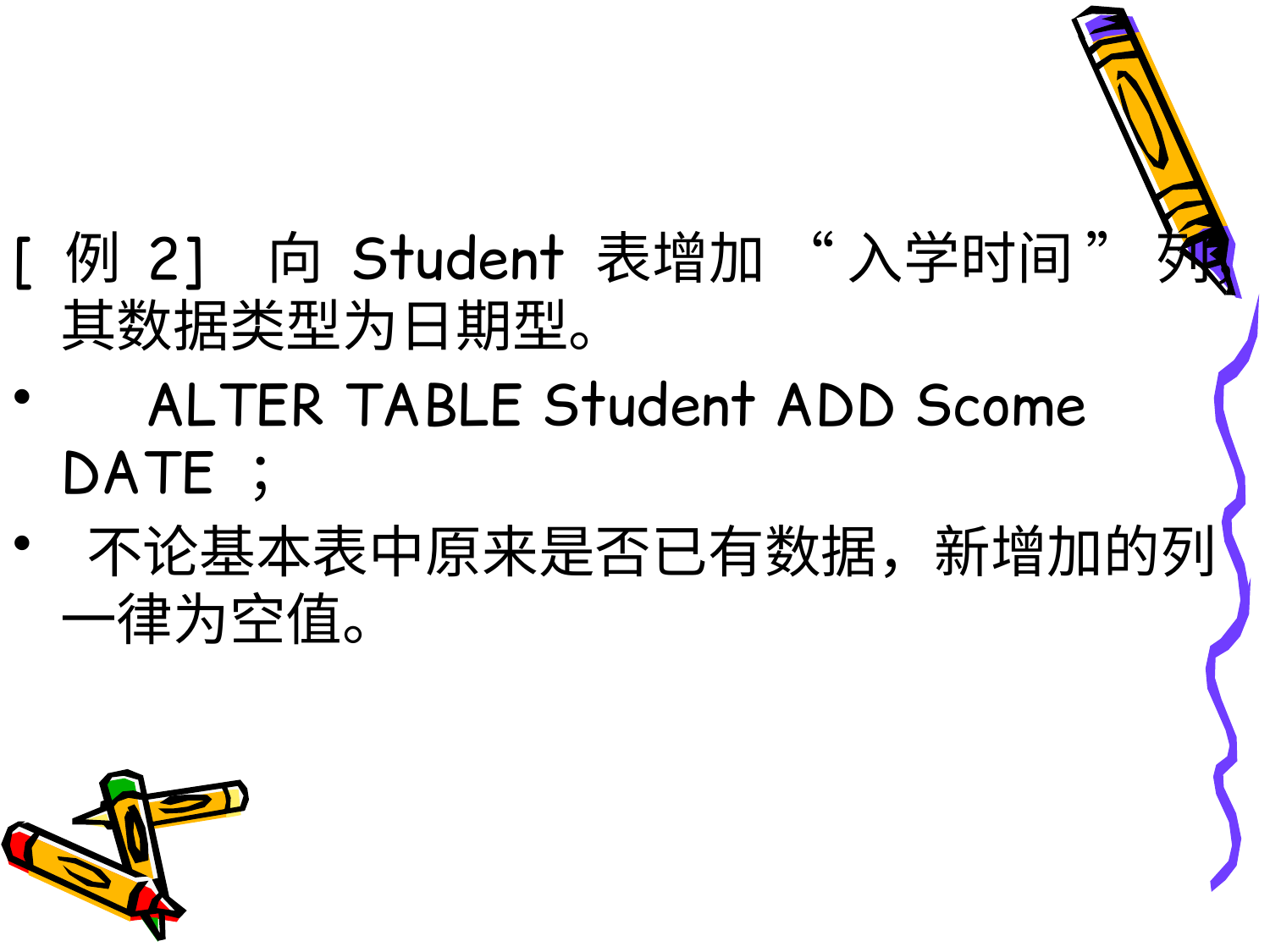

#
[ 例 2]   向 Student 表增加 “ 入学时间 ” 列，其数据类型为日期型。
     ALTER TABLE Student ADD Scome DATE ；
 不论基本表中原来是否已有数据，新增加的列一律为空值。